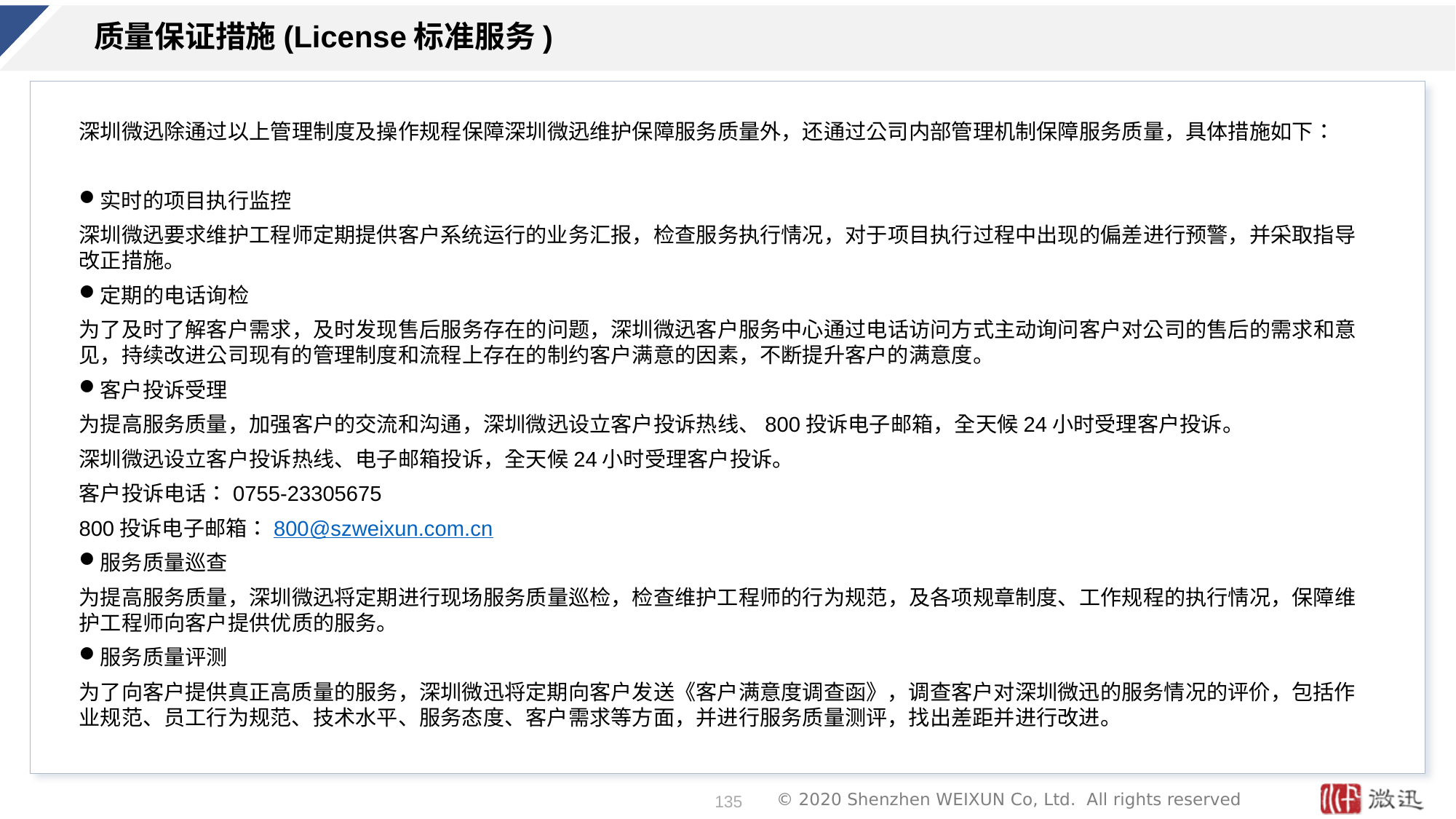

# 质量保证措施(License标准服务)
深圳微迅除通过以上管理制度及操作规程保障深圳微迅维护保障服务质量外，还通过公司内部管理机制保障服务质量，具体措施如下：

实时的项目执行监控
深圳微迅要求维护工程师定期提供客户系统运行的业务汇报，检查服务执行情况，对于项目执行过程中出现的偏差进行预警，并采取指导改正措施。
定期的电话询检
为了及时了解客户需求，及时发现售后服务存在的问题，深圳微迅客户服务中心通过电话访问方式主动询问客户对公司的售后的需求和意见，持续改进公司现有的管理制度和流程上存在的制约客户满意的因素，不断提升客户的满意度。
客户投诉受理
为提高服务质量，加强客户的交流和沟通，深圳微迅设立客户投诉热线、800投诉电子邮箱，全天候24小时受理客户投诉。
深圳微迅设立客户投诉热线、电子邮箱投诉，全天候24小时受理客户投诉。
客户投诉电话：0755-23305675
800投诉电子邮箱：800@szweixun.com.cn
服务质量巡查
为提高服务质量，深圳微迅将定期进行现场服务质量巡检，检查维护工程师的行为规范，及各项规章制度、工作规程的执行情况，保障维护工程师向客户提供优质的服务。
服务质量评测
为了向客户提供真正高质量的服务，深圳微迅将定期向客户发送《客户满意度调查函》，调查客户对深圳微迅的服务情况的评价，包括作业规范、员工行为规范、技术水平、服务态度、客户需求等方面，并进行服务质量测评，找出差距并进行改进。

135